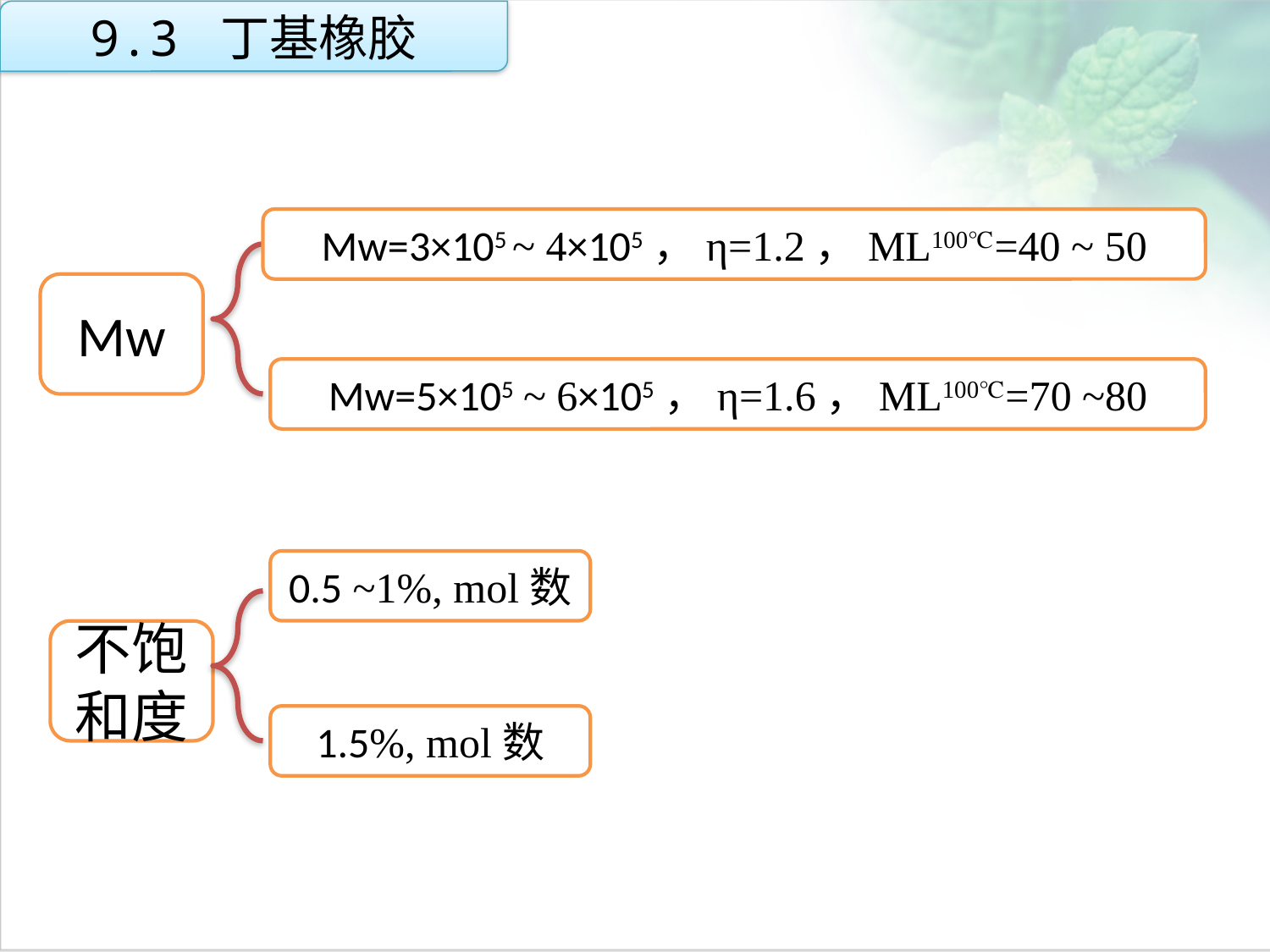

9.3 丁基橡胶
Mw=3×105 ~ 4×105，η=1.2，ML100℃=40 ~ 50

点击添加文本
Mw
Mw=5×105 ~ 6×105，η=1.6，ML100℃=70 ~80
点击添加文本
0.5 ~1%, mol数
点击添加文本

不饱和度
1.5%, mol数
点击添加文本